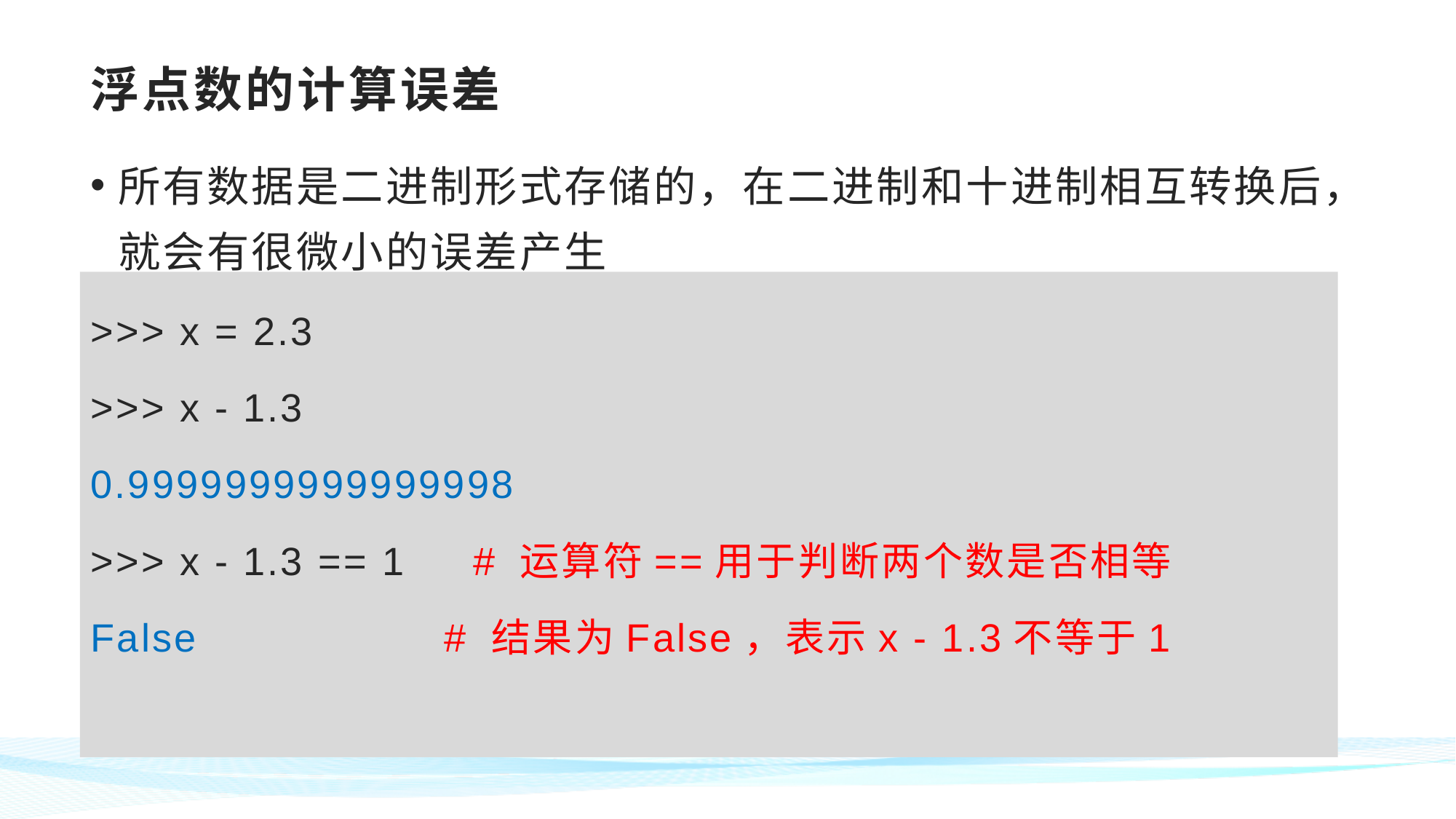

# 浮点数的计算误差
所有数据是二进制形式存储的，在二进制和十进制相互转换后，就会有很微小的误差产生
>>> x = 2.3
>>> x - 1.3
0.9999999999999998
>>> x - 1.3 == 1     # 运算符==用于判断两个数是否相等
False           	  # 结果为False，表示x - 1.3不等于1